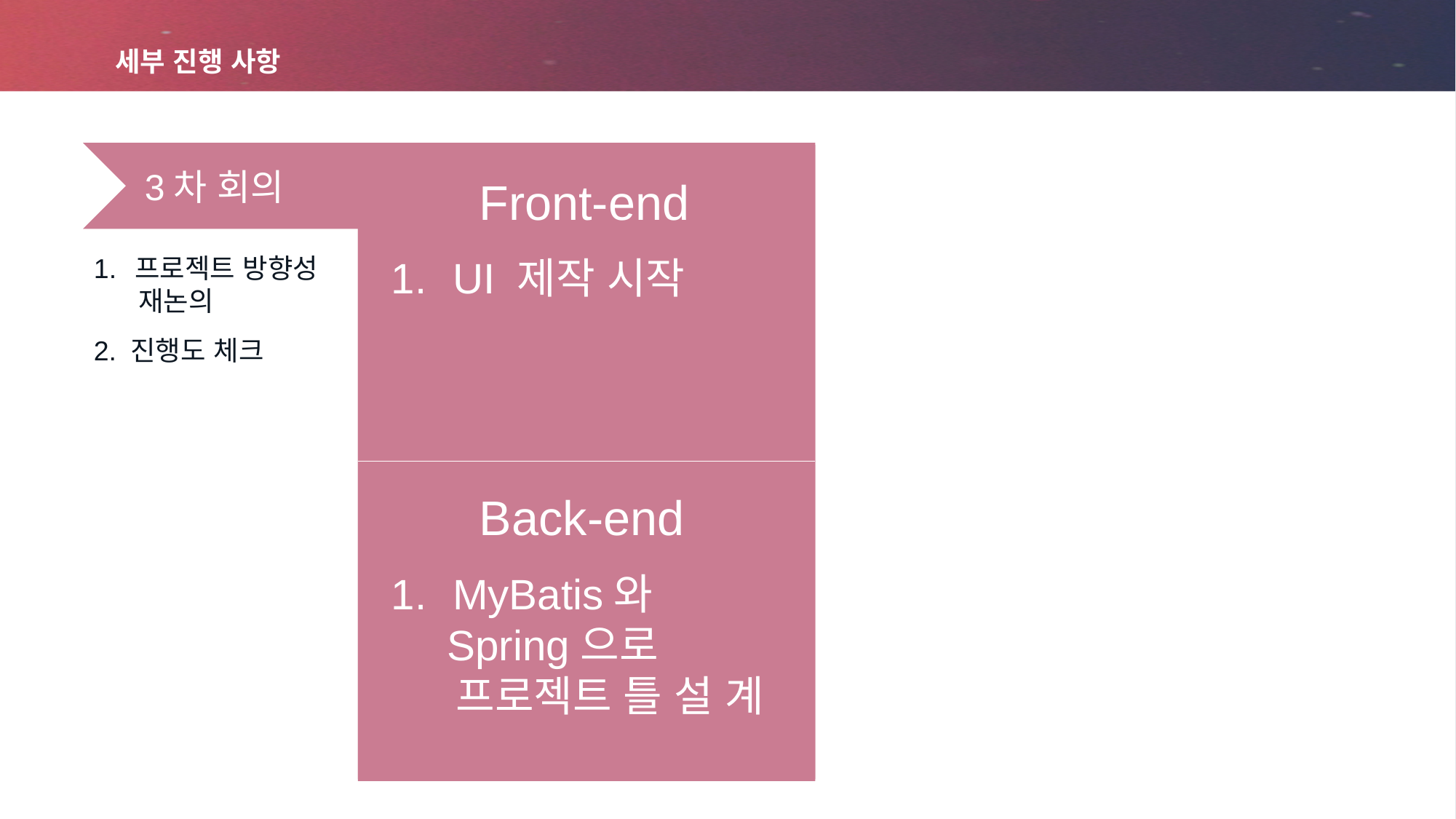

# 세부 진행 사항

Front-end
UI 제작 시작
Back-end
MyBatis와
     Spring으로
     프로젝트 틀 설 계

Front-end
Ver 0.1 제작 완료
Back-end
SQL쿼리 적용 및
     알고리즘 설계
3차 회의
프로젝트 방향성
     재논의
2. 진행도 체크